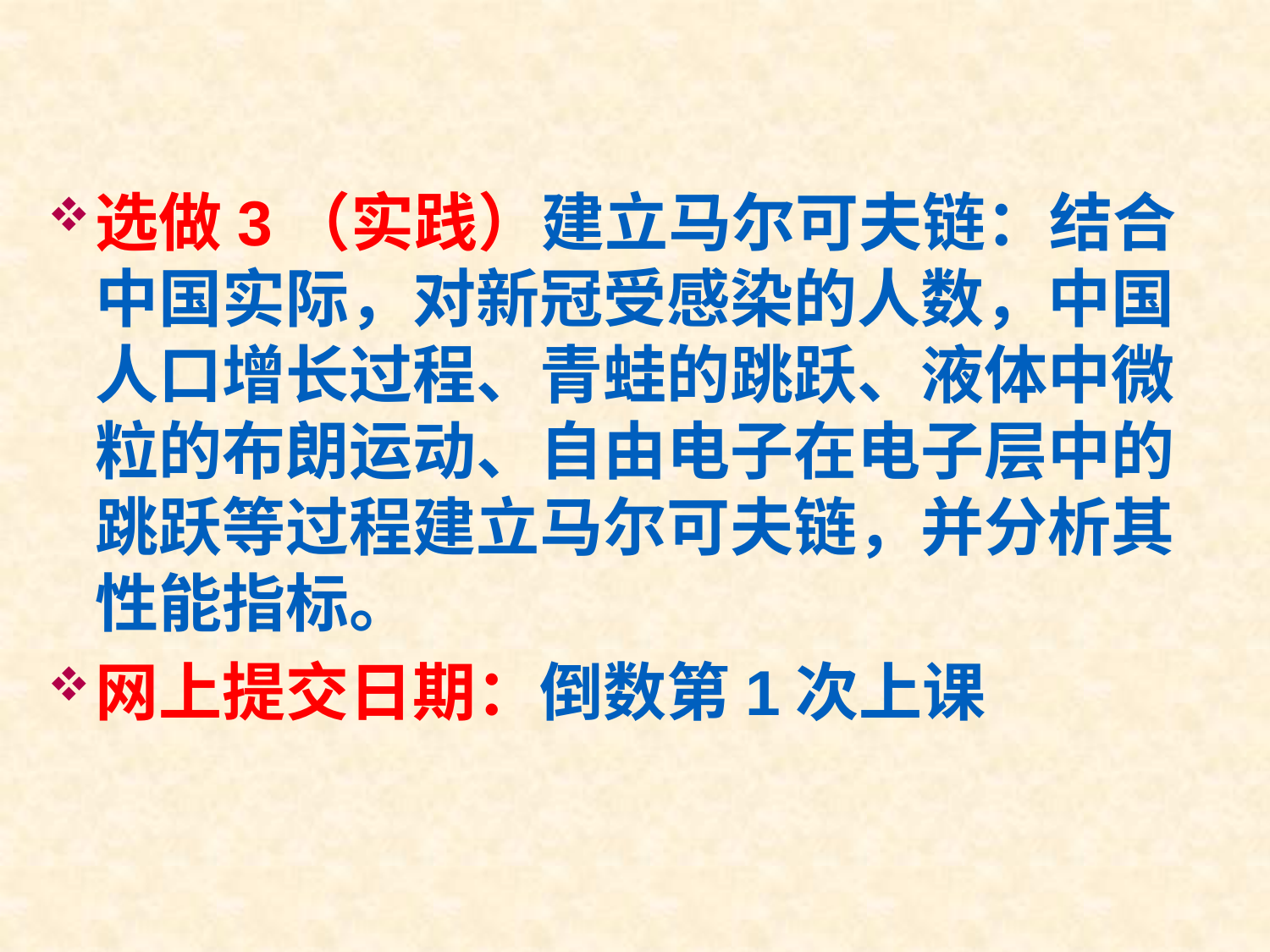

#
选做3（实践）建立马尔可夫链：结合中国实际，对新冠受感染的人数，中国人口增长过程、青蛙的跳跃、液体中微粒的布朗运动、自由电子在电子层中的跳跃等过程建立马尔可夫链，并分析其性能指标。
网上提交日期：倒数第1次上课